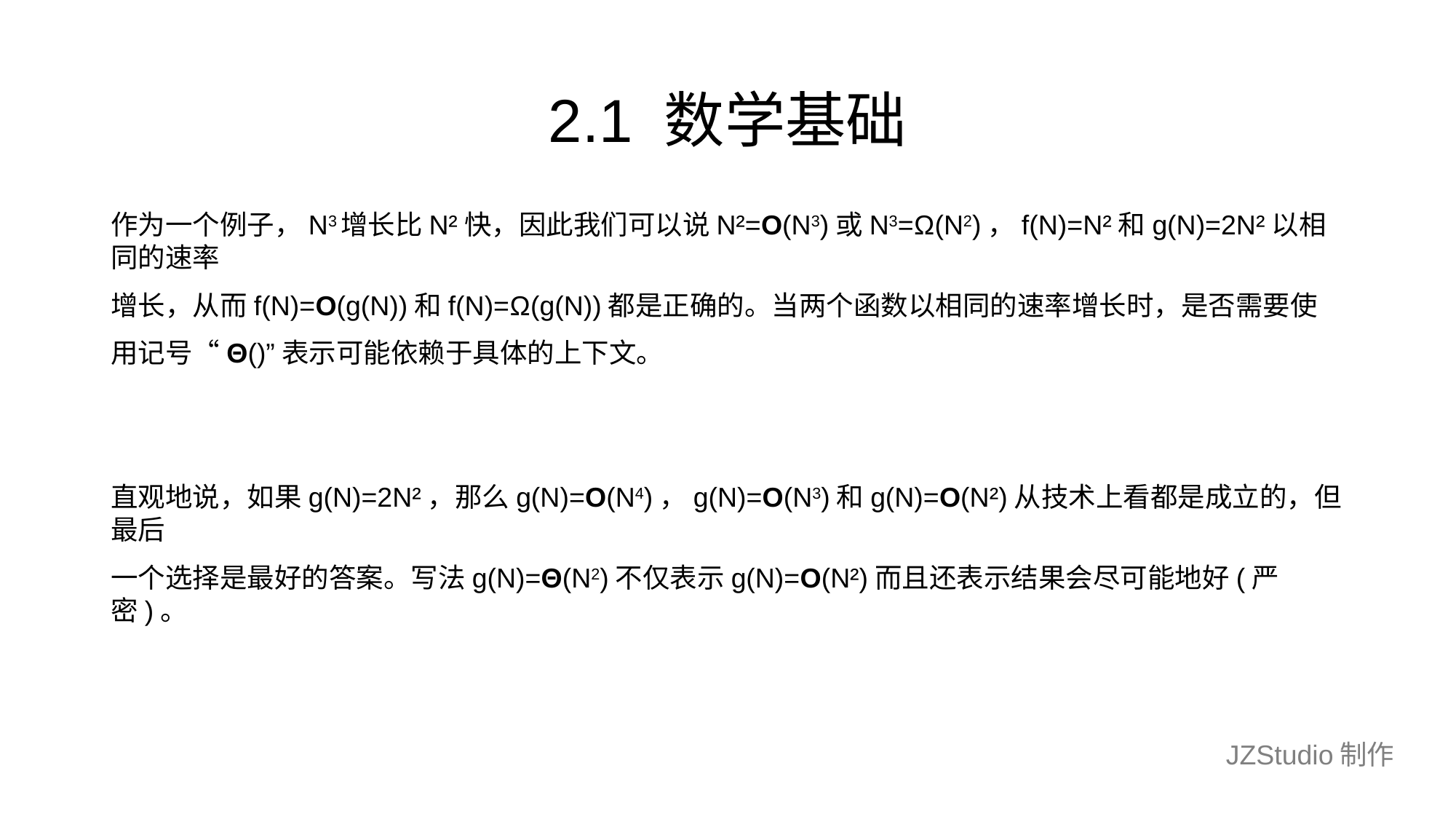

# 2.1 数学基础
作为一个例子，N3增长比N²快，因此我们可以说N²=O(N3)或N3=Ω(N2)，f(N)=N²和g(N)=2N²以相同的速率
增长，从而f(N)=O(g(N))和f(N)=Ω(g(N))都是正确的。当两个函数以相同的速率增长时，是否需要使
用记号“Θ()”表示可能依赖于具体的上下文。

直观地说，如果g(N)=2N²，那么g(N)=O(N4)，g(N)=O(N3)和g(N)=O(N²)从技术上看都是成立的，但最后
一个选择是最好的答案。写法g(N)=Θ(N2)不仅表示g(N)=O(N²)而且还表示结果会尽可能地好(严密)。